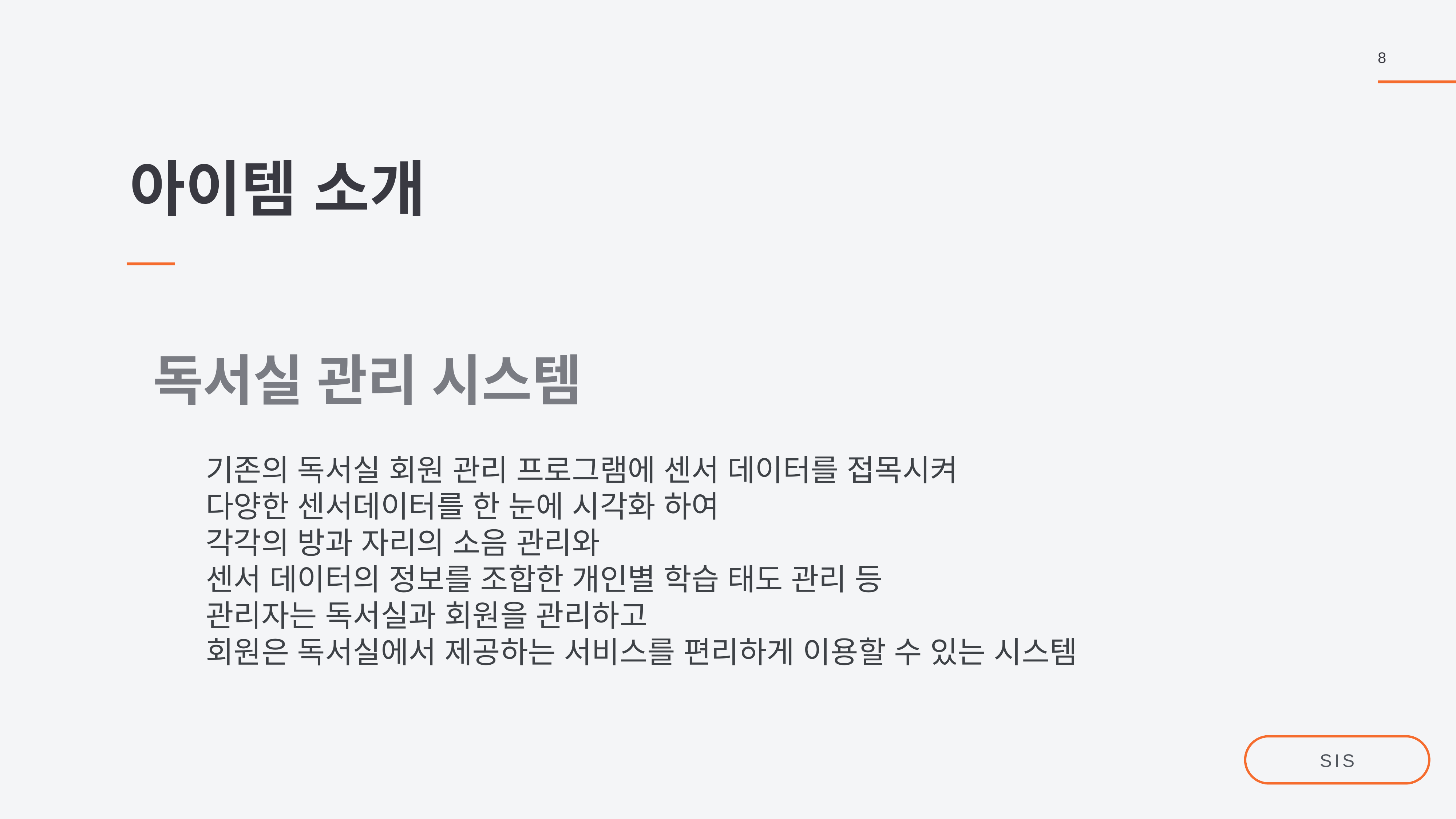

8
아이템 소개

독서실 관리 시스템

기존의 독서실 회원 관리 프로그램에 센서 데이터를 접목시켜
다양한 센서데이터를 한 눈에 시각화 하여
각각의 방과 자리의 소음 관리와
센서 데이터의 정보를 조합한 개인별 학습 태도 관리 등
관리자는 독서실과 회원을 관리하고
회원은 독서실에서 제공하는 서비스를 편리하게 이용할 수 있는 시스템

SIS